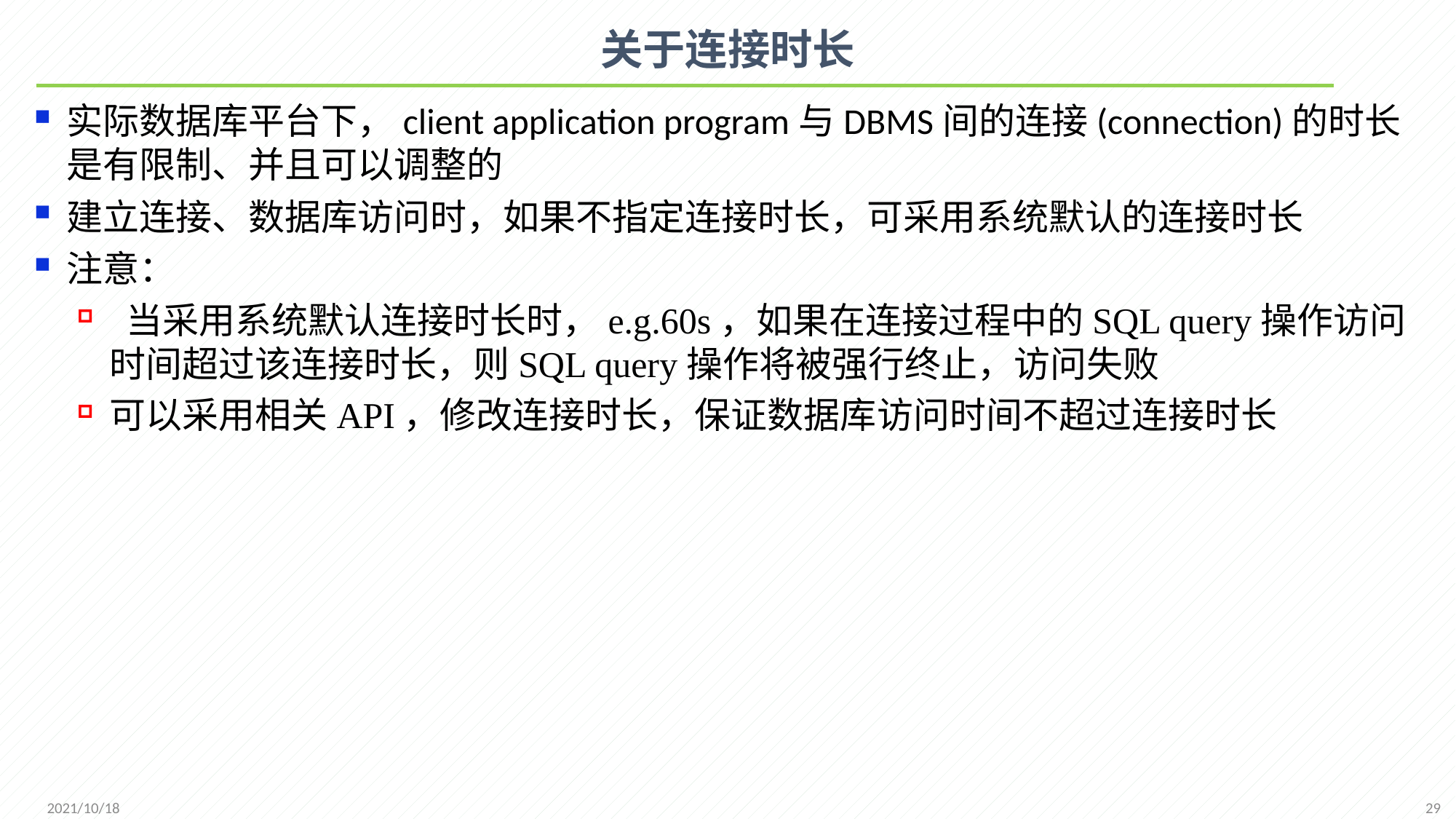

# 关于连接时长
实际数据库平台下，client application program与DBMS间的连接(connection)的时长是有限制、并且可以调整的
建立连接、数据库访问时，如果不指定连接时长，可采用系统默认的连接时长
注意：
 当采用系统默认连接时长时，e.g.60s，如果在连接过程中的SQL query操作访问时间超过该连接时长，则SQL query操作将被强行终止，访问失败
可以采用相关API，修改连接时长，保证数据库访问时间不超过连接时长

29
2021/10/18